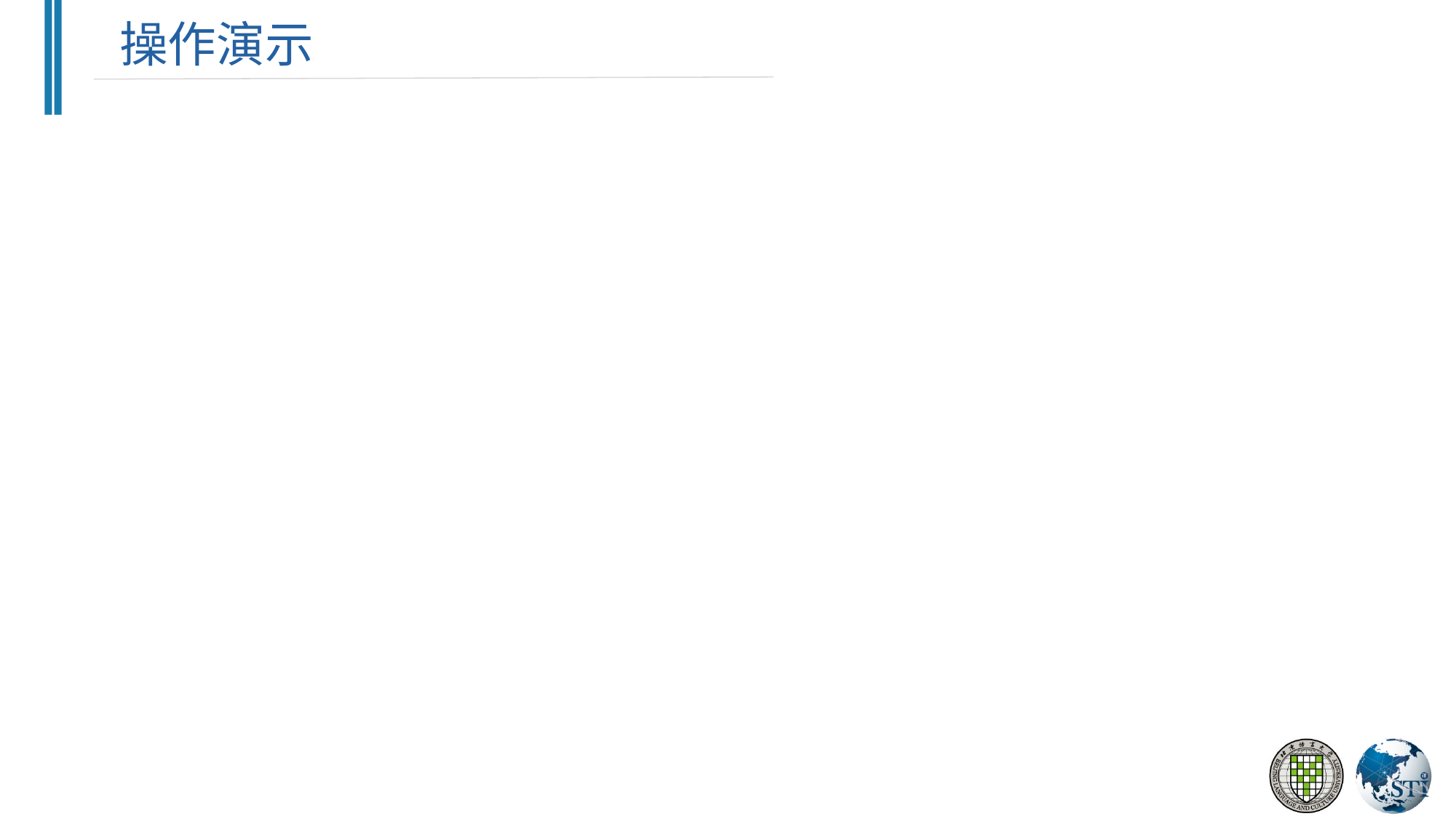

操作演示

Cosmetics Website
How is the product?
What is the product?